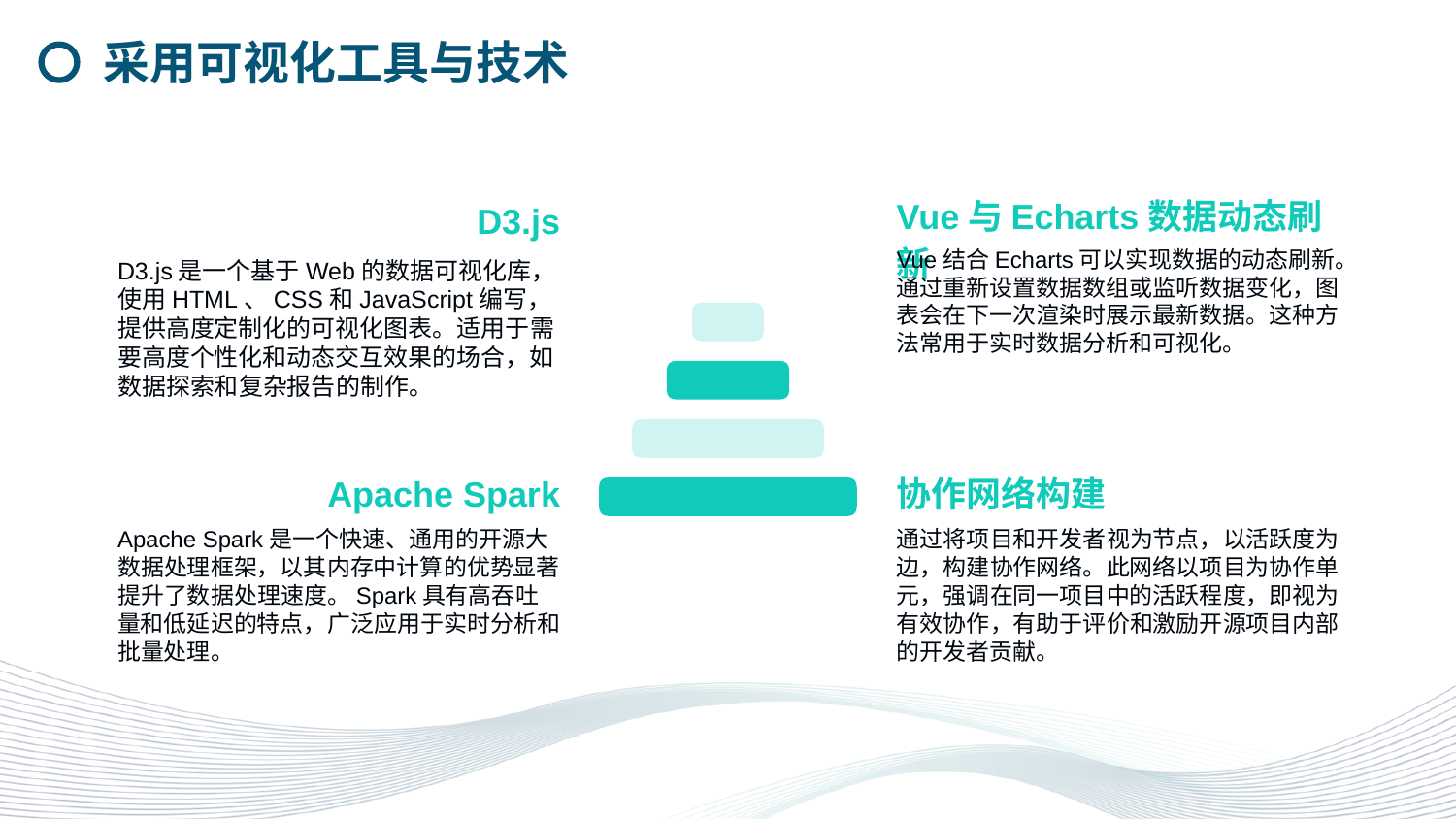

采用可视化工具与技术

Vue与Echarts数据动态刷新
D3.js
Vue结合Echarts可以实现数据的动态刷新。通过重新设置数据数组或监听数据变化，图表会在下一次渲染时展示最新数据。这种方法常用于实时数据分析和可视化。
D3.js是一个基于Web的数据可视化库，使用HTML、CSS和JavaScript编写，提供高度定制化的可视化图表。适用于需要高度个性化和动态交互效果的场合，如数据探索和复杂报告的制作。

Apache Spark

协作网络构建

Apache Spark是一个快速、通用的开源大数据处理框架，以其内存中计算的优势显著提升了数据处理速度。Spark具有高吞吐量和低延迟的特点，广泛应用于实时分析和批量处理。
通过将项目和开发者视为节点，以活跃度为边，构建协作网络。此网络以项目为协作单元，强调在同一项目中的活跃程度，即视为有效协作，有助于评价和激励开源项目内部的开发者贡献。